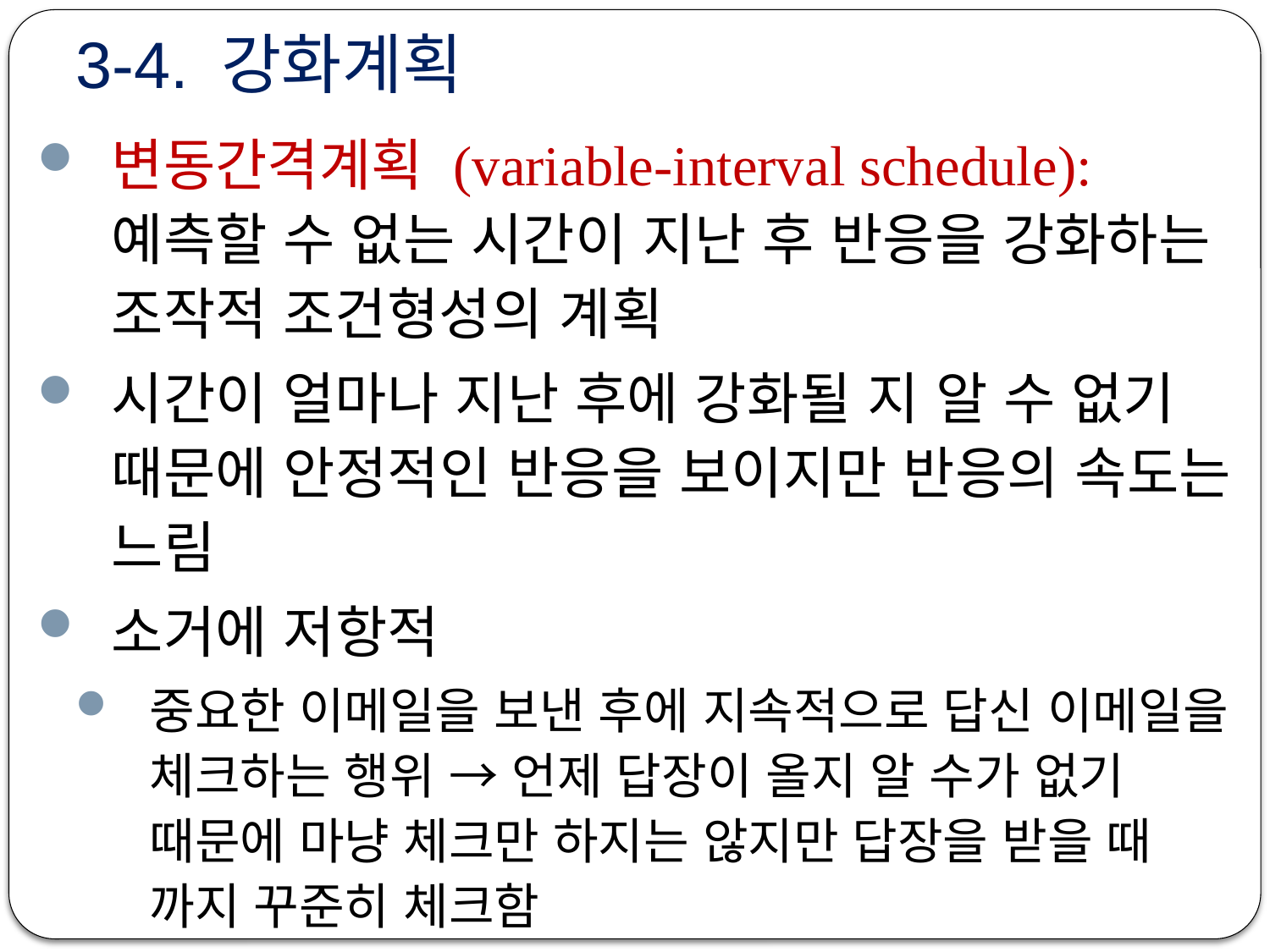

# 3-4. 강화계획
변동간격계획 (variable-interval schedule): 예측할 수 없는 시간이 지난 후 반응을 강화하는 조작적 조건형성의 계획
시간이 얼마나 지난 후에 강화될 지 알 수 없기 때문에 안정적인 반응을 보이지만 반응의 속도는 느림
소거에 저항적
중요한 이메일을 보낸 후에 지속적으로 답신 이메일을 체크하는 행위 → 언제 답장이 올지 알 수가 없기 때문에 마냥 체크만 하지는 않지만 답장을 받을 때 까지 꾸준히 체크함